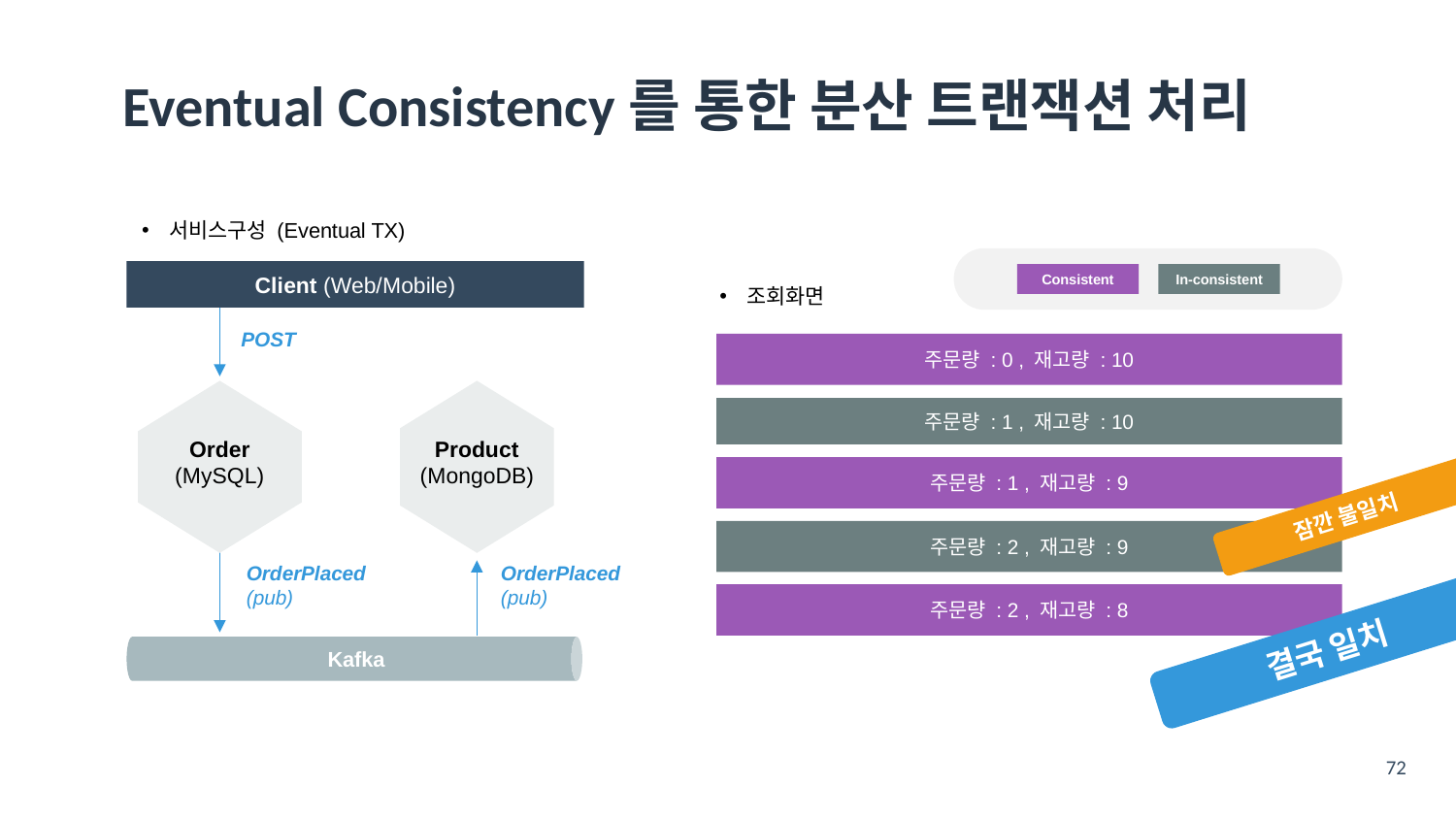

# Eventual Consistency를 통한 분산 트랜잭션 처리
서비스구성 (Eventual TX)

Consistent
In-consistent
Client (Web/Mobile)
조회화면
POST
주문량 : 0 , 재고량 : 10
주문량 : 1 , 재고량 : 10
주문량 : 1 , 재고량 : 9
주문량 : 2 , 재고량 : 9
주문량 : 2 , 재고량 : 8

Order
(MySQL)

Product
(MongoDB)

잠깐 불일치
OrderPlaced
(pub)
OrderPlaced
(pub)
결국 일치
Kafka